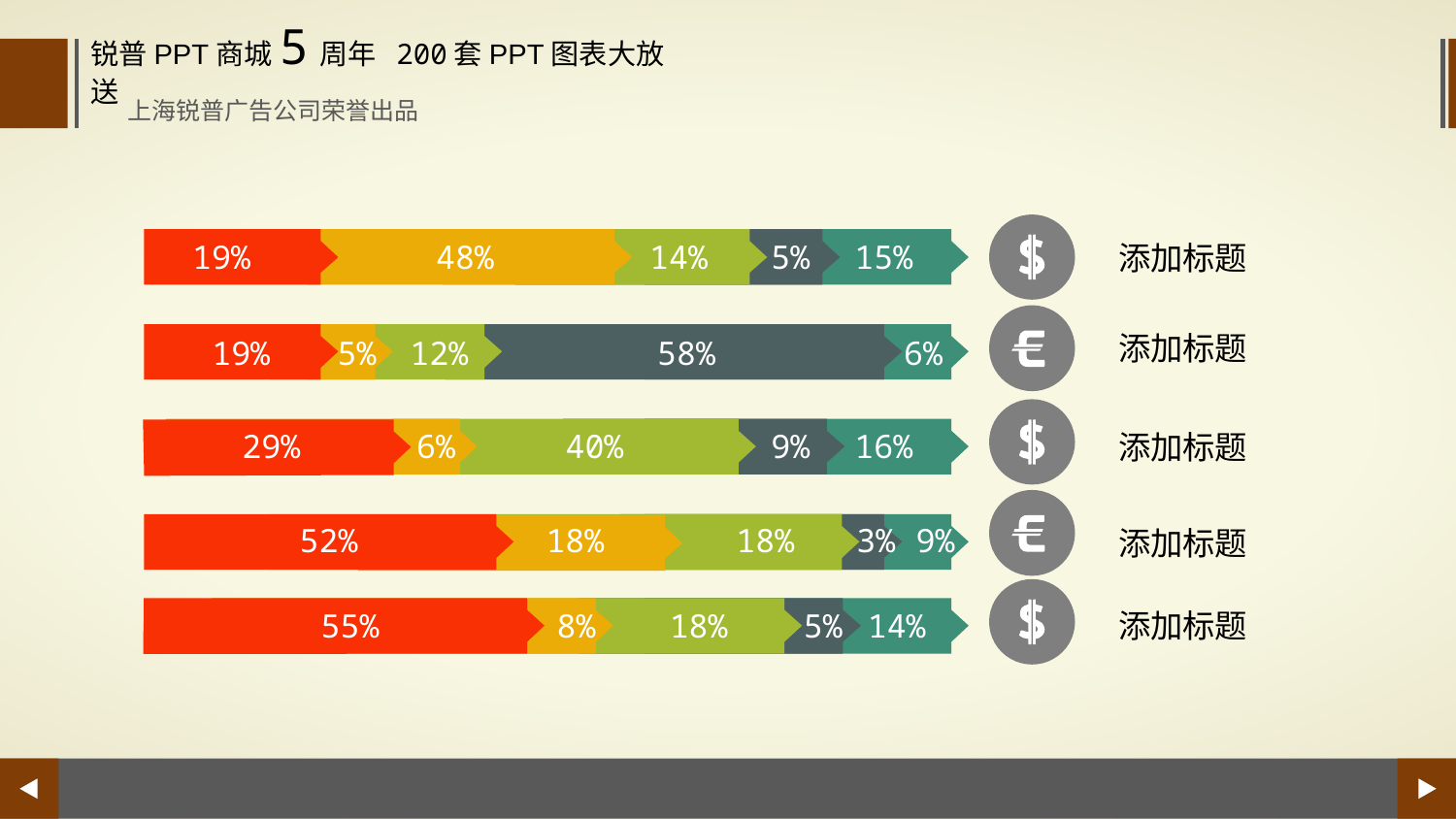

锐普PPT商城5周年  200套PPT图表大放送

上海锐普广告公司荣誉出品

19%
48%
14%
5%
15%
添加标题

添加标题

19%
5%
12%
58%
6%

29%
6%
40%
9%
16%

添加标题

52%
18%
18%
3%
9%

添加标题

55%

8%

18%
5%
14%
添加标题